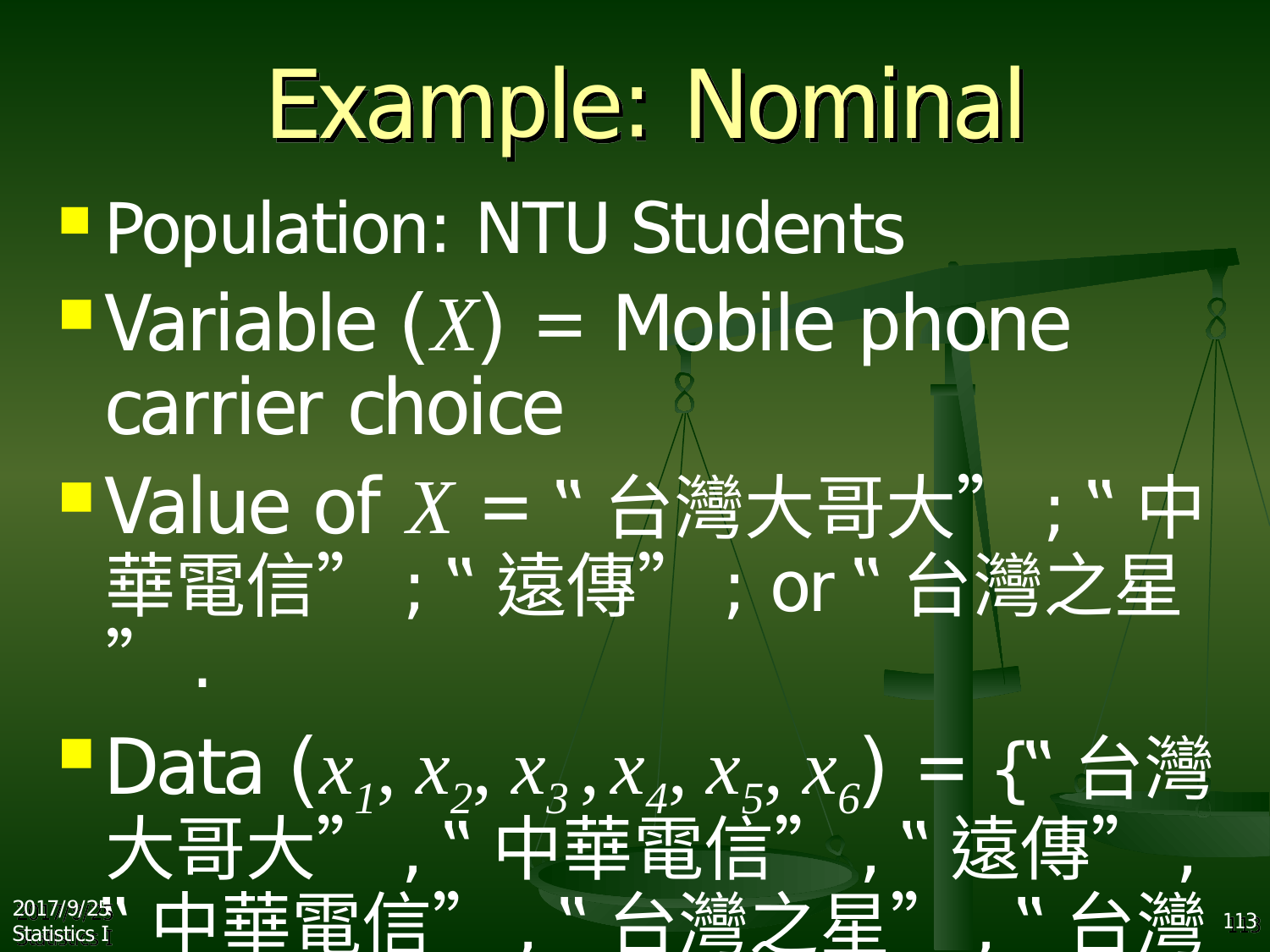

# Example: Nominal
Population: NTU Students
Variable (X) = Mobile phone carrier choice
Value of X = “台灣大哥大”; “中華電信”; “遠傳”; or “台灣之星”.
Data (x1, x2, x3 , x4, x5, x6) = {“台灣大哥大”, “中華電信”, “遠傳”, “中華電信”, “台灣之星”, “台灣大哥大”}
2017/9/25
Statistics I
113